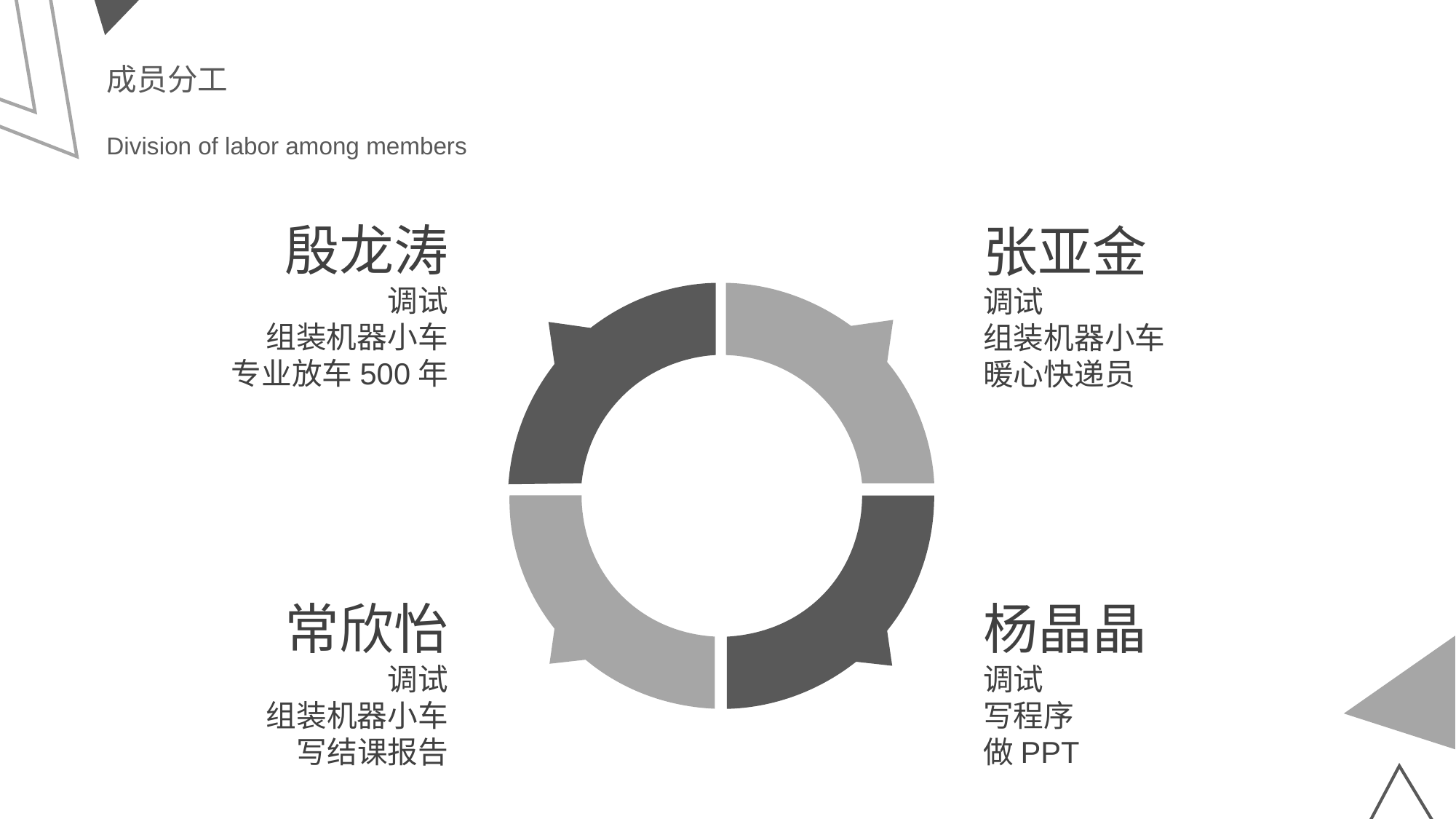

成员分工
Division of labor among members
殷龙涛
调试
组装机器小车
专业放车500年
张亚金
调试
组装机器小车
暖心快递员

常欣怡
调试
组装机器小车
写结课报告
杨晶晶
调试
写程序
做PPT